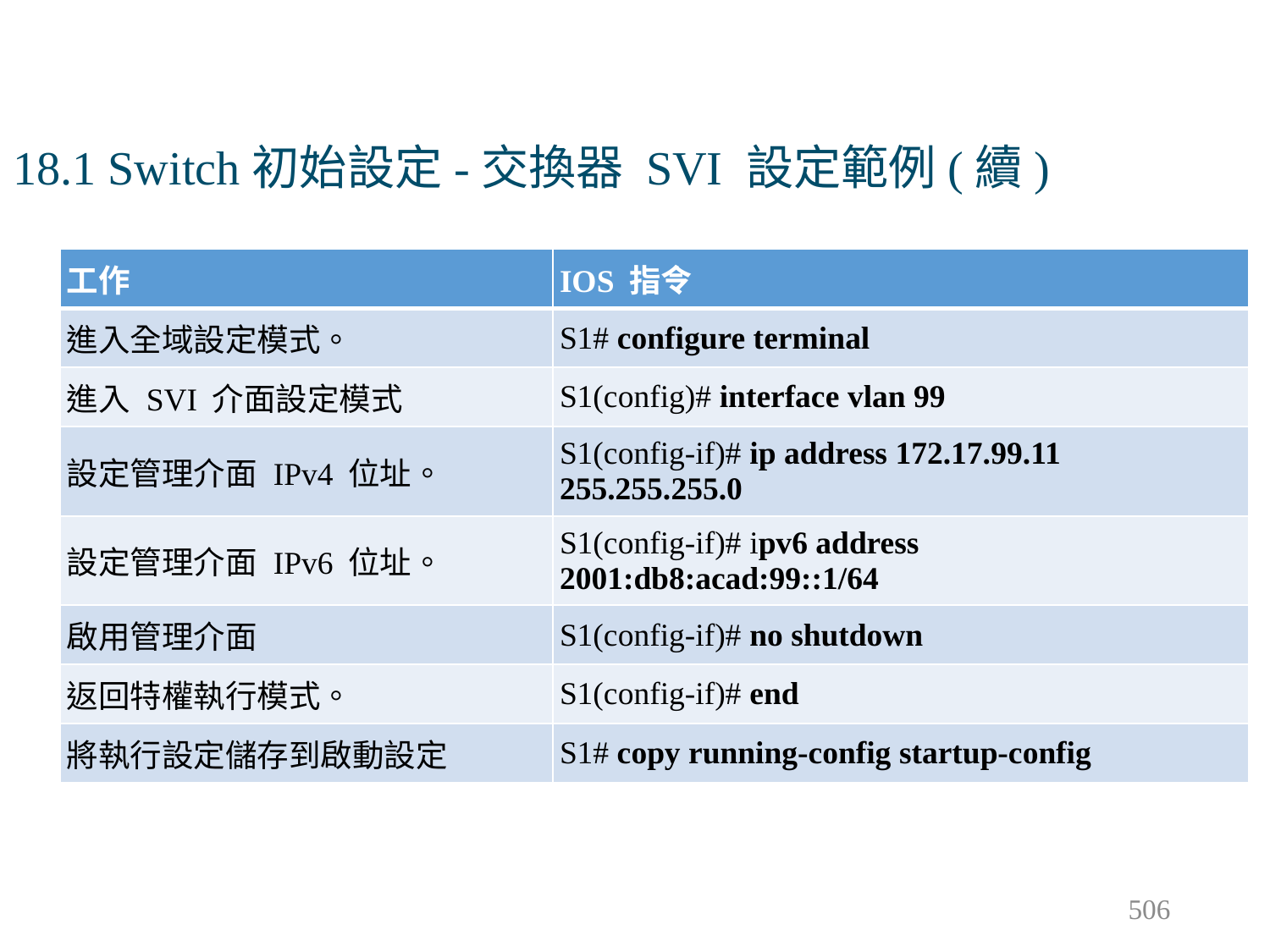

# 18.1 Switch初始設定-交換器 SVI 設定範例(續)
| 工作 | IOS 指令 |
| --- | --- |
| 進入全域設定模式。 | S1# configure terminal |
| 進入 SVI 介面設定模式 | S1(config)# interface vlan 99 |
| 設定管理介面 IPv4 位址。 | S1(config-if)# ip address 172.17.99.11 255.255.255.0 |
| 設定管理介面 IPv6 位址。 | S1(config-if)# ipv6 address 2001:db8:acad:99::1/64 |
| 啟用管理介面 | S1(config-if)# no shutdown |
| 返回特權執行模式。 | S1(config-if)# end |
| 將執行設定儲存到啟動設定 | S1# copy running-config startup-config |
506